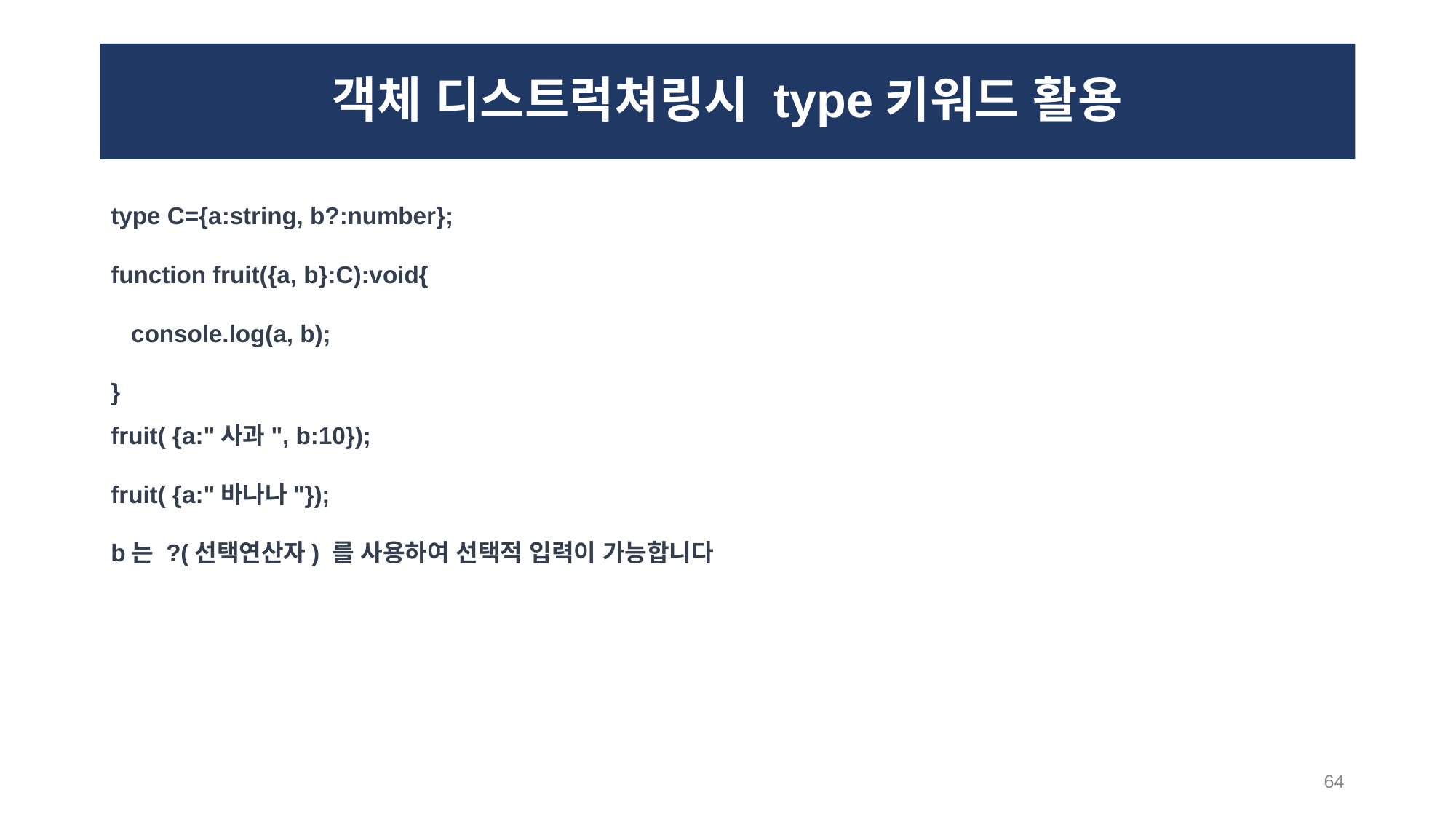

# 객체 디스트럭쳐링시 type키워드 활용
type C={a:string, b?:number};
function fruit({a, b}:C):void{
   console.log(a, b);
}
fruit( {a:"사과", b:10});
fruit( {a:"바나나"});
b는 ?(선택연산자) 를 사용하여 선택적 입력이 가능합니다

64